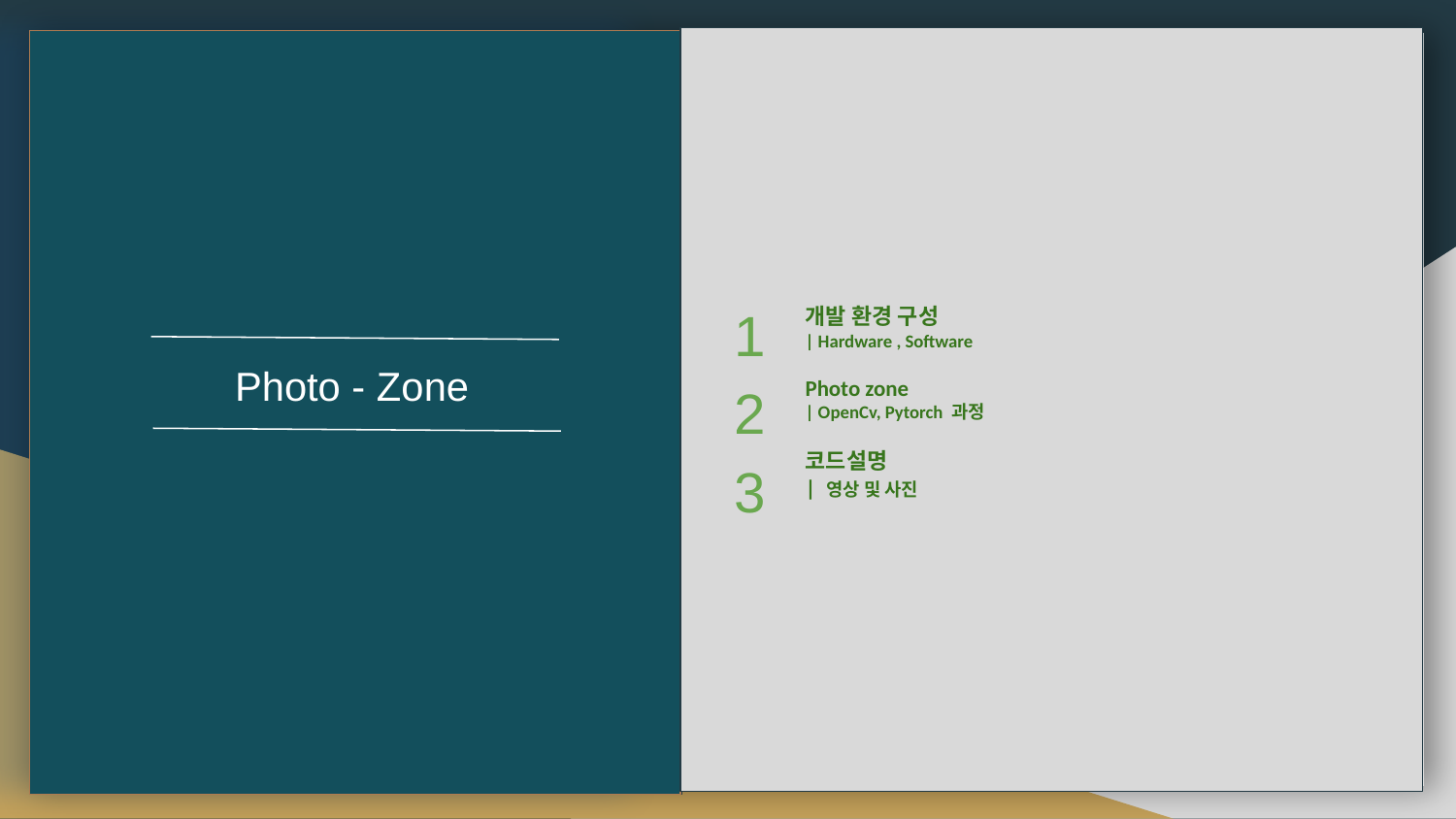

1
2
3
개발 환경 구성
| Hardware , Software
# Photo - Zone
Photo zone
| OpenCv, Pytorch 과정
코드설명
| 영상 및 사진